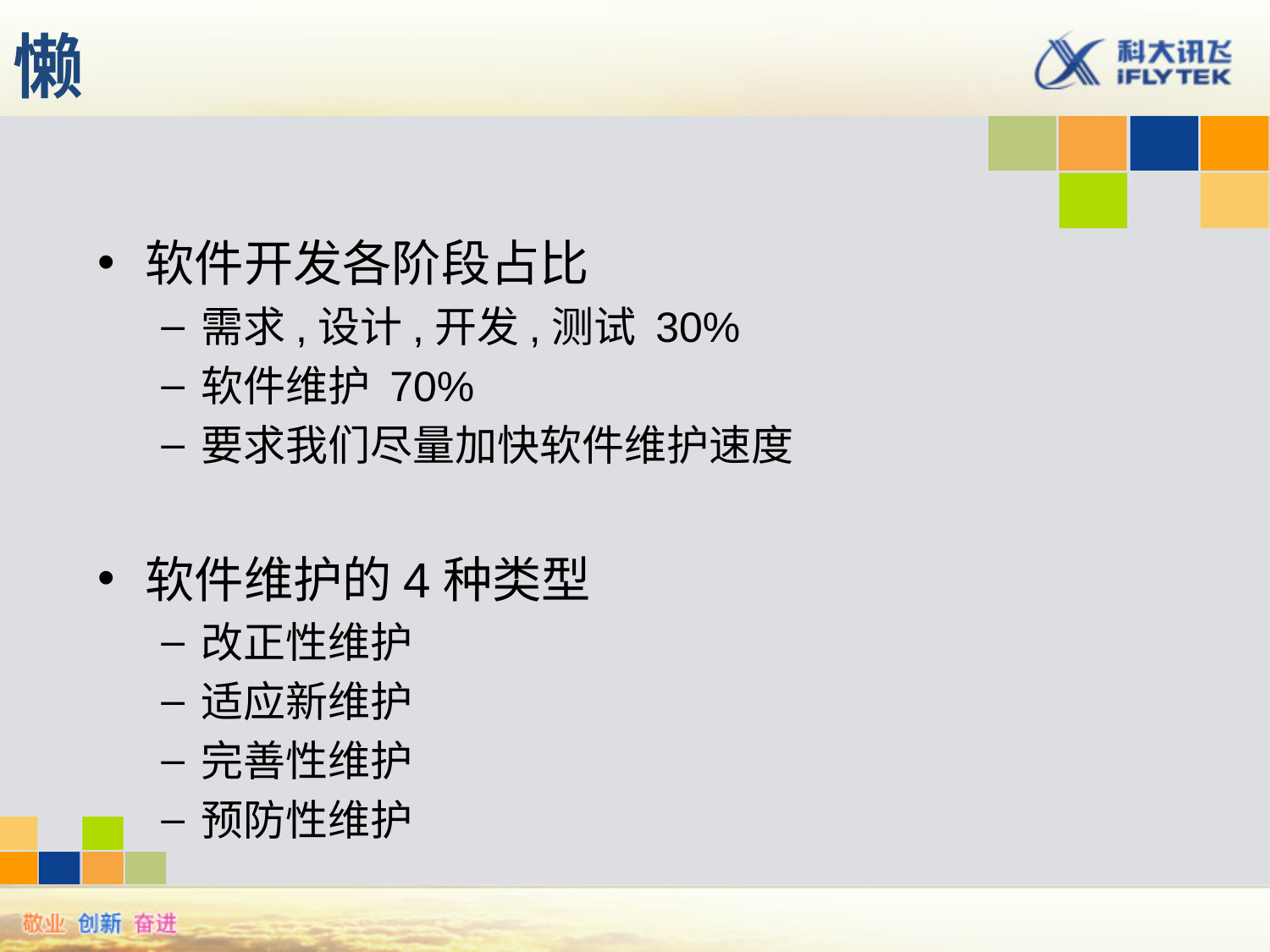

# 懒
软件开发各阶段占比
需求,设计,开发,测试 30%
软件维护 70%
要求我们尽量加快软件维护速度

软件维护的4种类型
改正性维护
适应新维护
完善性维护
预防性维护